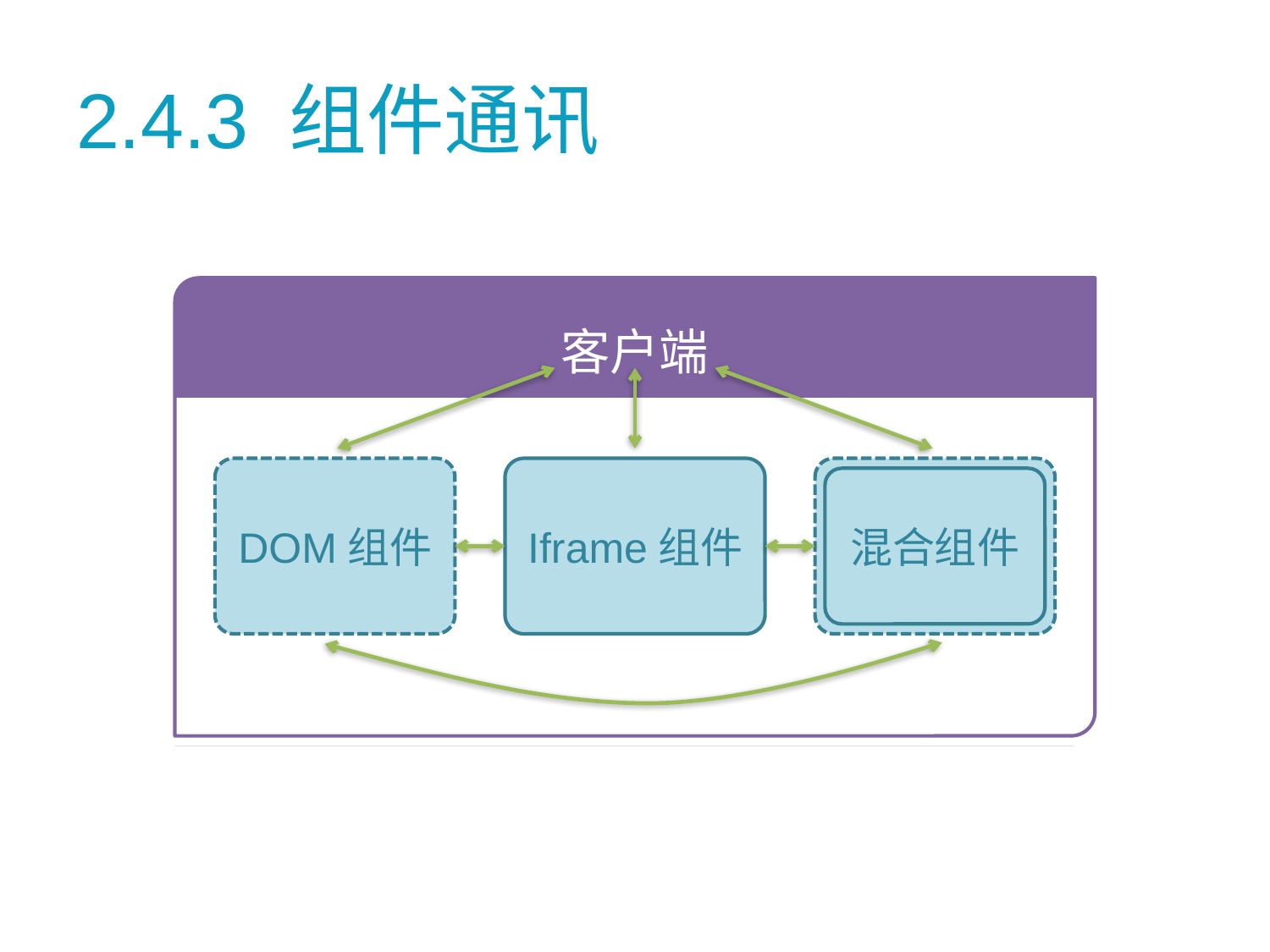

# 2.4.3 组件通讯
客户端

DOM组件
Iframe组件

混合组件